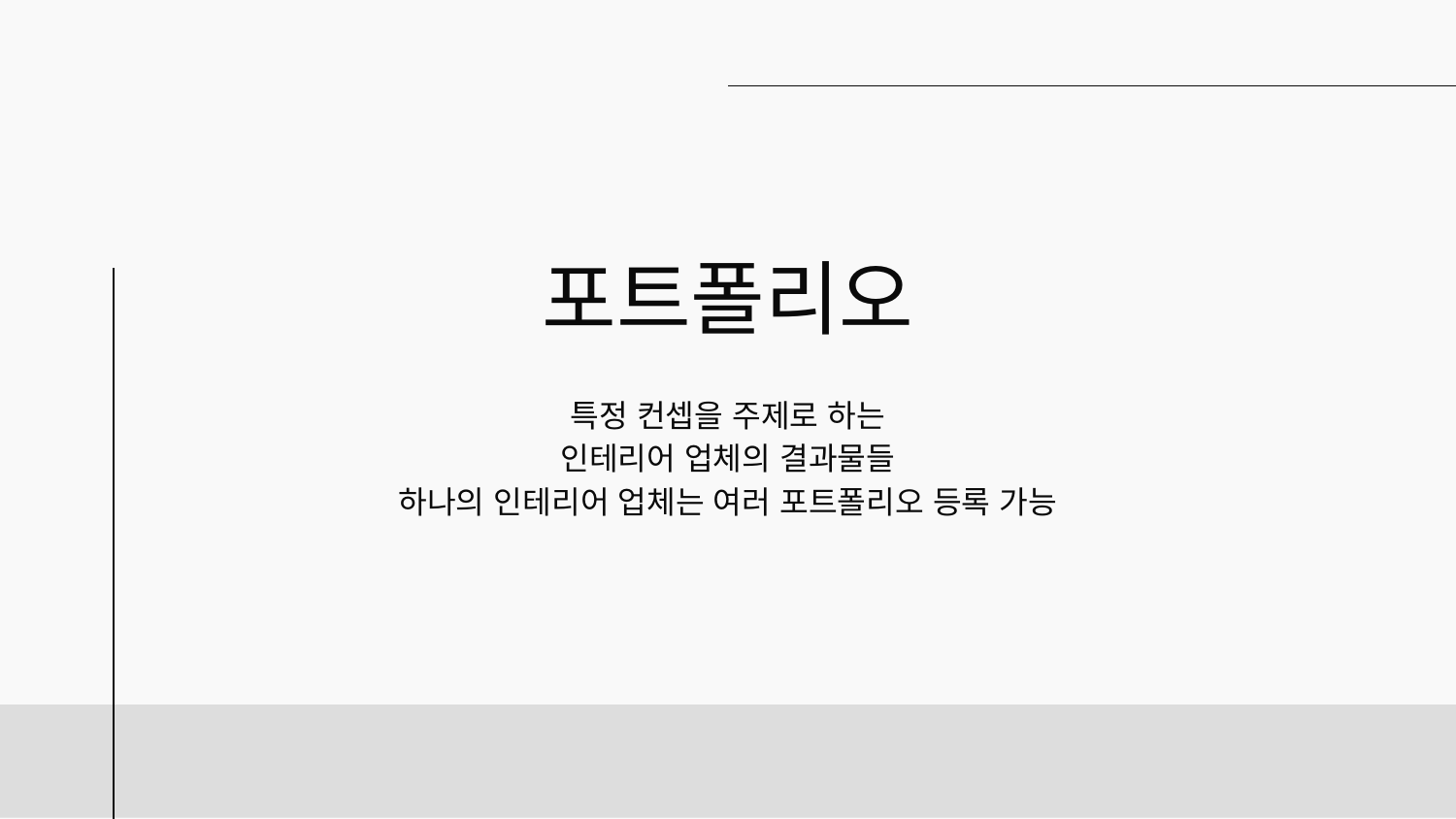

# 포트폴리오
특정 컨셉을 주제로 하는
인테리어 업체의 결과물들
하나의 인테리어 업체는 여러 포트폴리오 등록 가능